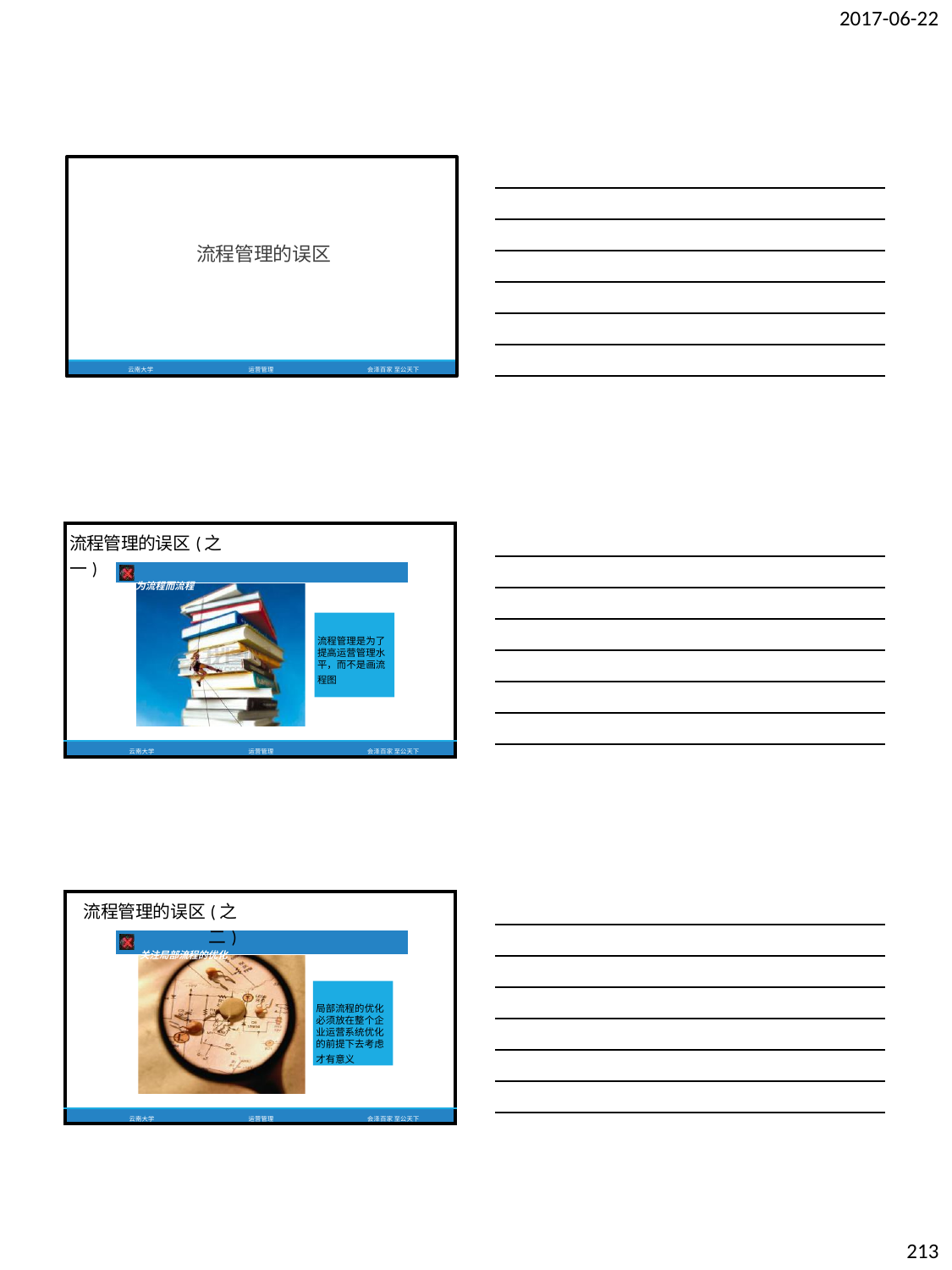

2017-06-22

流程管理的误区

云南大学
运营管理
会泽百家 至公天下

| 流程管理的误区(之一) |  |  |
| --- | --- | --- |
| 为流程而流程 |  |  |
|  |  | 流程管理是为了 |
|  |  | 提高运营管理水 |
|  |  | 平，而不是画流 |
|  |  | 程图 |
| 云南大学 | 运营管理 | 会泽百家 至公天下 |

| 流程管理的误区(之二) |  |  |
| --- | --- | --- |
| 关注局部流程的优化 |  |  |
|  |  | 局部流程的优化 |
|  |  | 必须放在整个企 |
|  |  | 业运营系统优化 |
|  |  | 的前提下去考虑 |
|  |  | 才有意义 |
| 云南大学 | 运营管理 | 会泽百家 至公天下 |

213